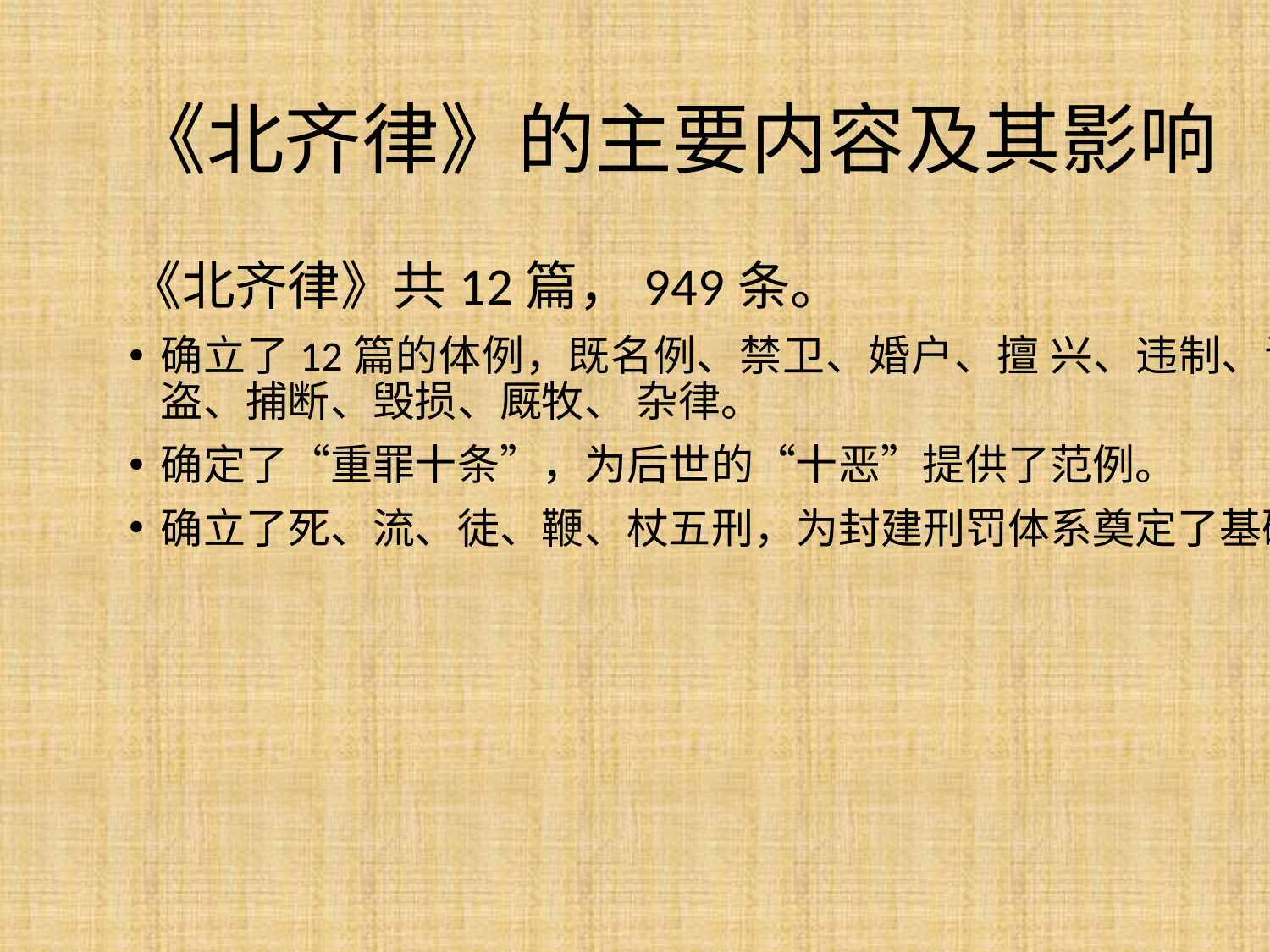

# 《北齐律》的主要内容及其影响
《北齐律》共12篇，949条。
确立了12篇的体例，既名例、禁卫、婚户、擅 兴、违制、诈伪、斗讼、贼盗、捕断、毁损、厩牧、 杂律。
确定了“重罪十条”，为后世的“十恶”提供了范例。
确立了死、流、徒、鞭、杖五刑，为封建刑罚体系奠定了基础。